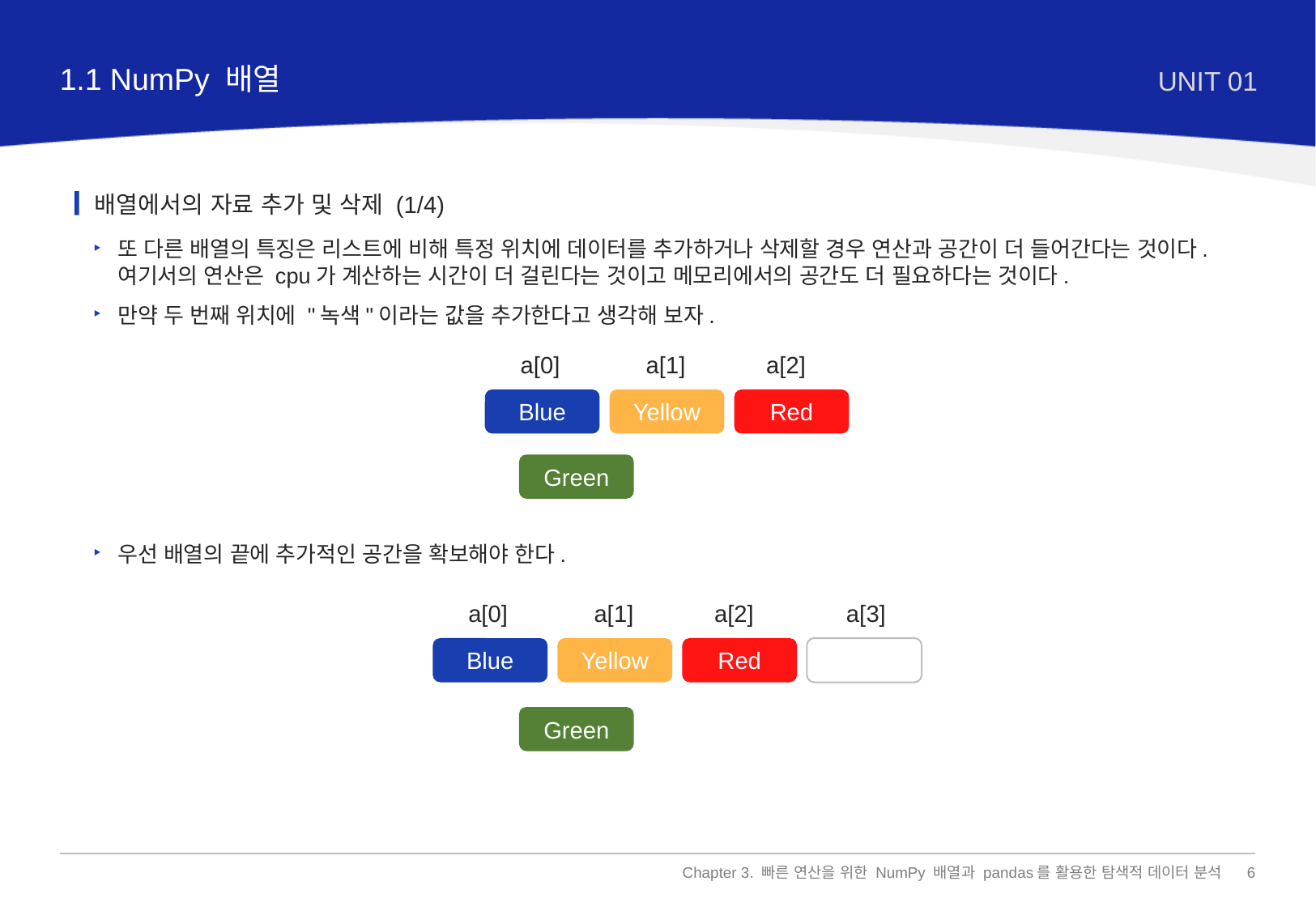

1.1 NumPy 배열
UNIT 01
배열에서의 자료 추가 및 삭제 (1/4)

또 다른 배열의 특징은 리스트에 비해 특정 위치에 데이터를 추가하거나 삭제할 경우 연산과 공간이 더 들어간다는 것이다. 여기서의 연산은 cpu가 계산하는 시간이 더 걸린다는 것이고 메모리에서의 공간도 더 필요하다는 것이다.
만약 두 번째 위치에 "녹색"이라는 값을 추가한다고 생각해 보자.

우선 배열의 끝에 추가적인 공간을 확보해야 한다.
a[0]
a[1]
a[2]
Blue
Yellow
Red
Green
a[0]
a[1]
a[2]
a[3]
Blue
Yellow
Red

Green